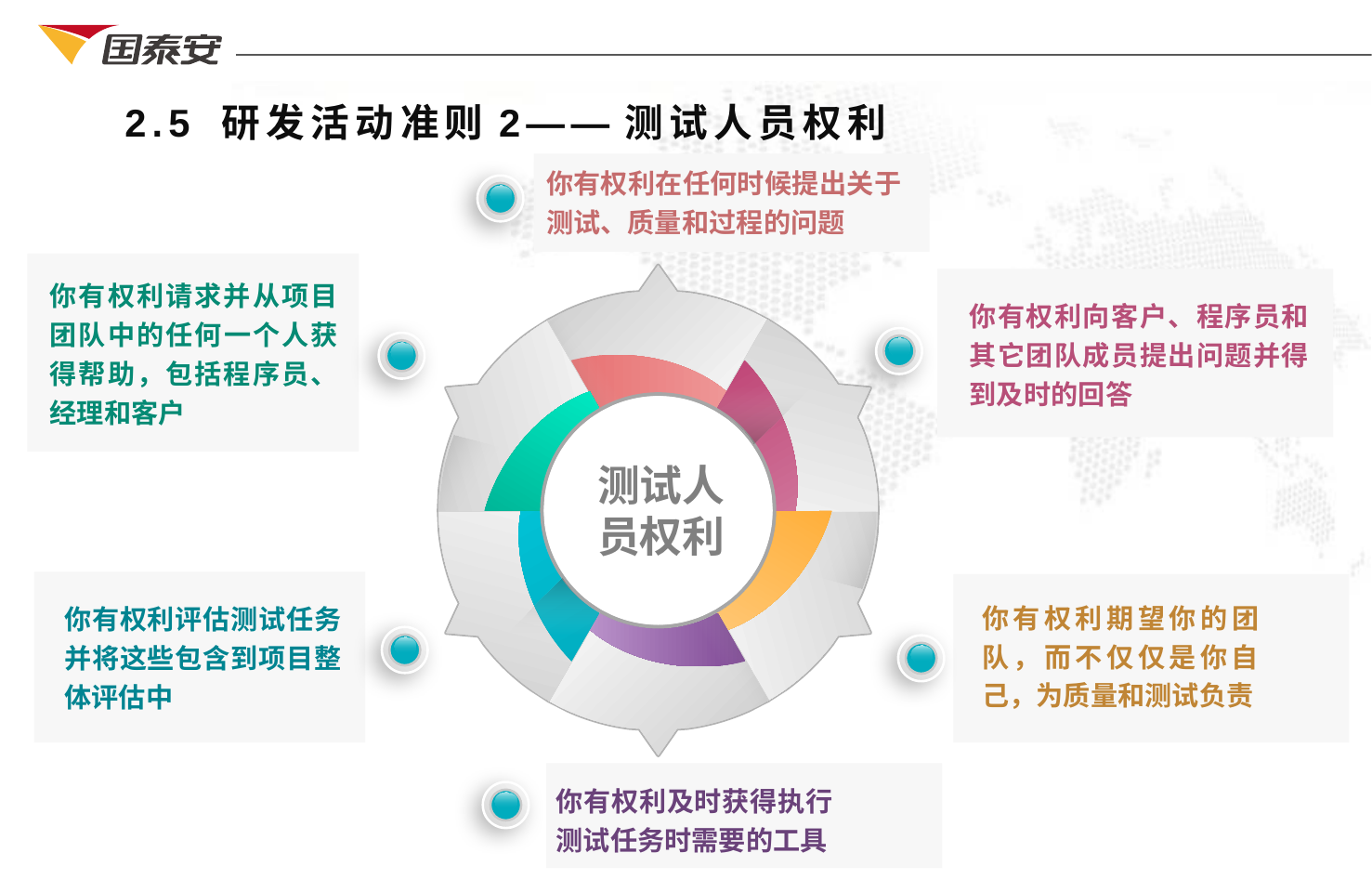

2.5 研发活动准则2——测试人员权利

你有权利在任何时候提出关于测试、质量和过程的问题

你有权利请求并从项目团队中的任何一个人获得帮助，包括程序员、经理和客户

测试人
员权利

你有权利向客户、程序员和其它团队成员提出问题并得到及时的回答

你有权利评估测试任务并将这些包含到项目整体评估中

你有权利期望你的团队，而不仅仅是你自己，为质量和测试负责

你有权利及时获得执行测试任务时需要的工具